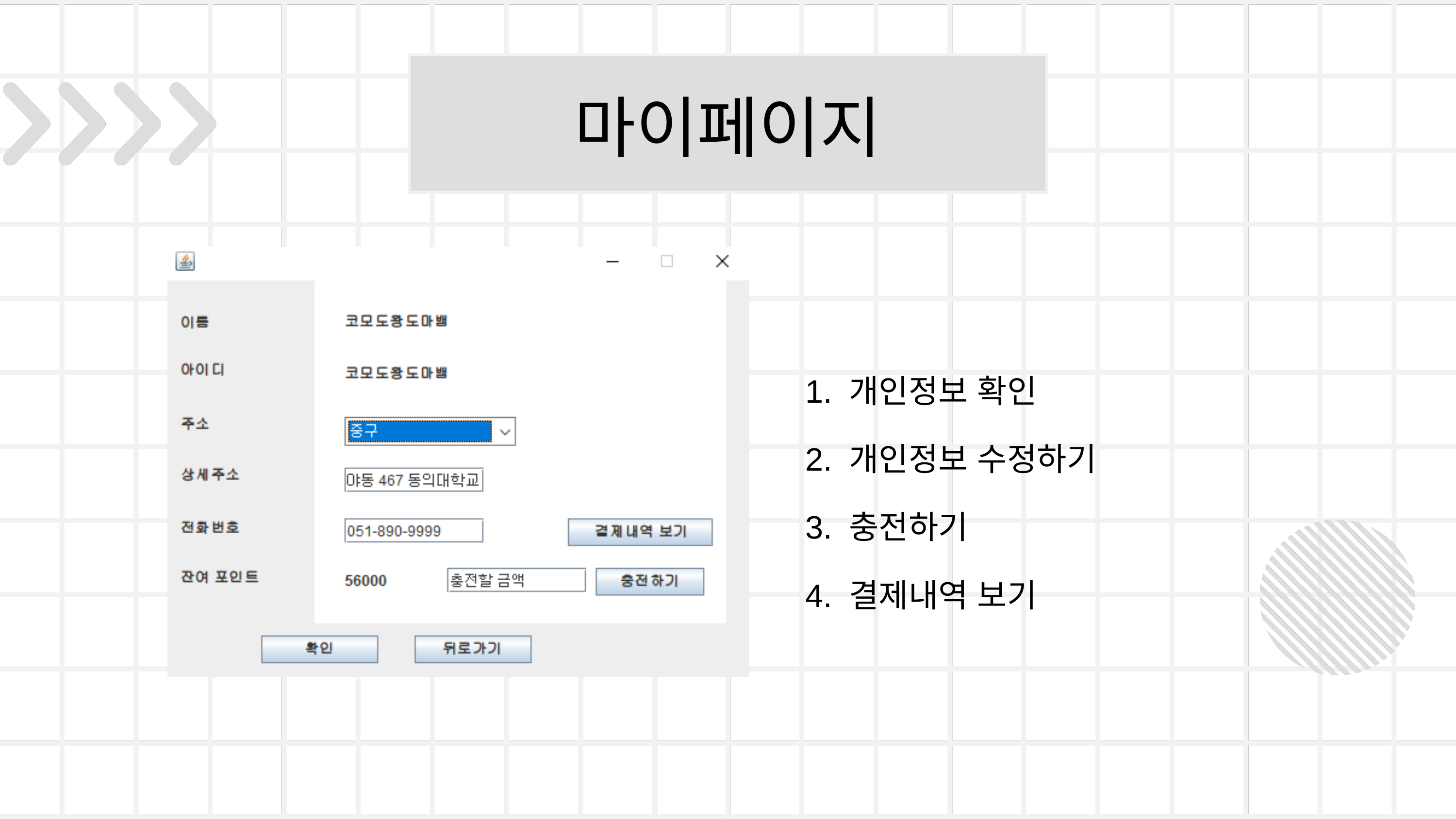

마이페이지

1. 개인정보 확인
2. 개인정보 수정하기
3. 충전하기
4. 결제내역 보기